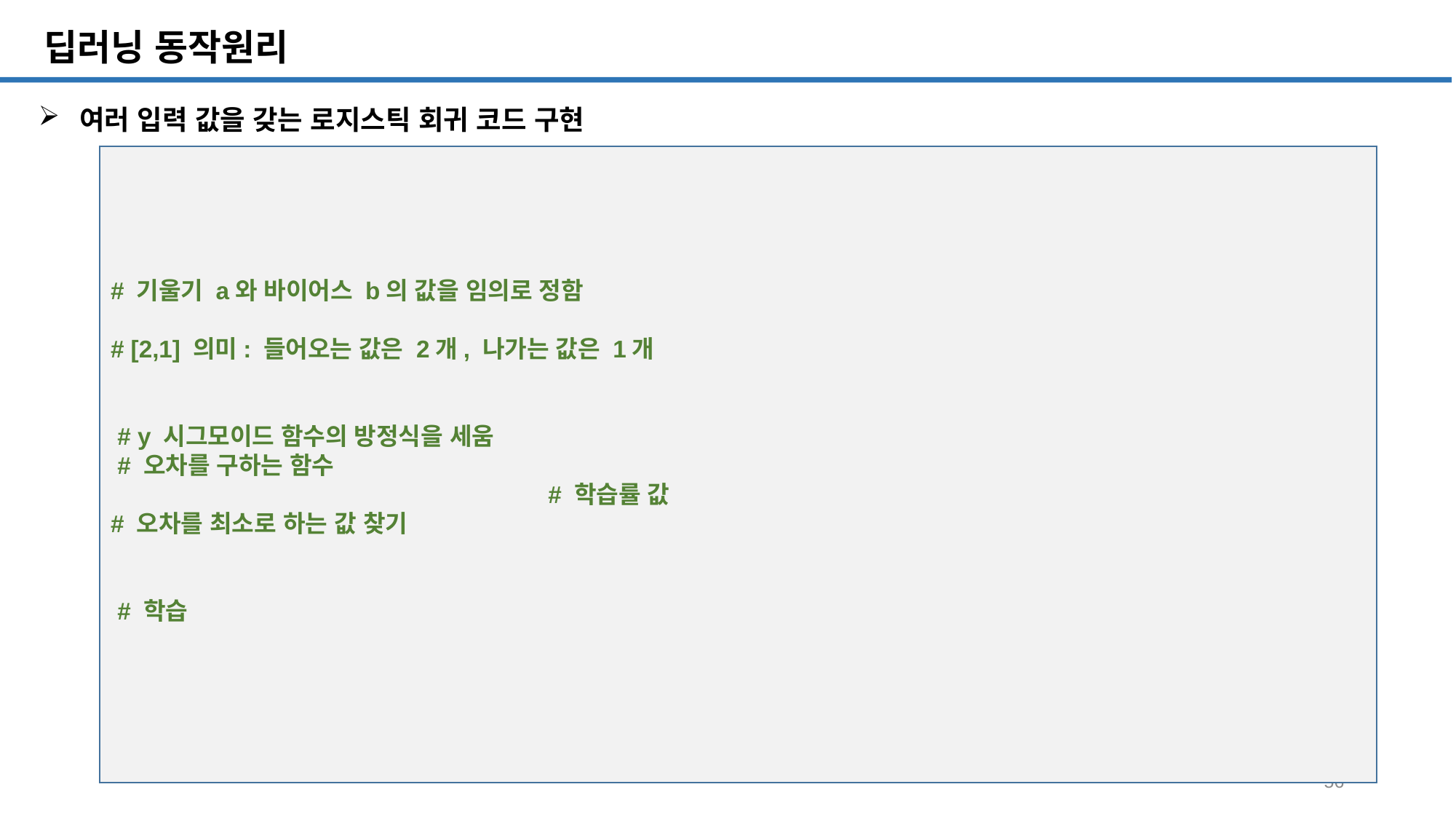

SQL 튜닝 개요
# 딥러닝 동작원리

여러 입력 값을 갖는 로지스틱 회귀 코드 구현
# 기울기 a와 바이어스 b의 값을 임의로 정함

# [2,1] 의미: 들어오는 값은 2개, 나가는 값은 1개

 # y 시그모이드 함수의 방정식을 세움
 # 오차를 구하는 함수
                                                                 # 학습률 값
# 오차를 최소로 하는 값 찾기

 # 학습

56